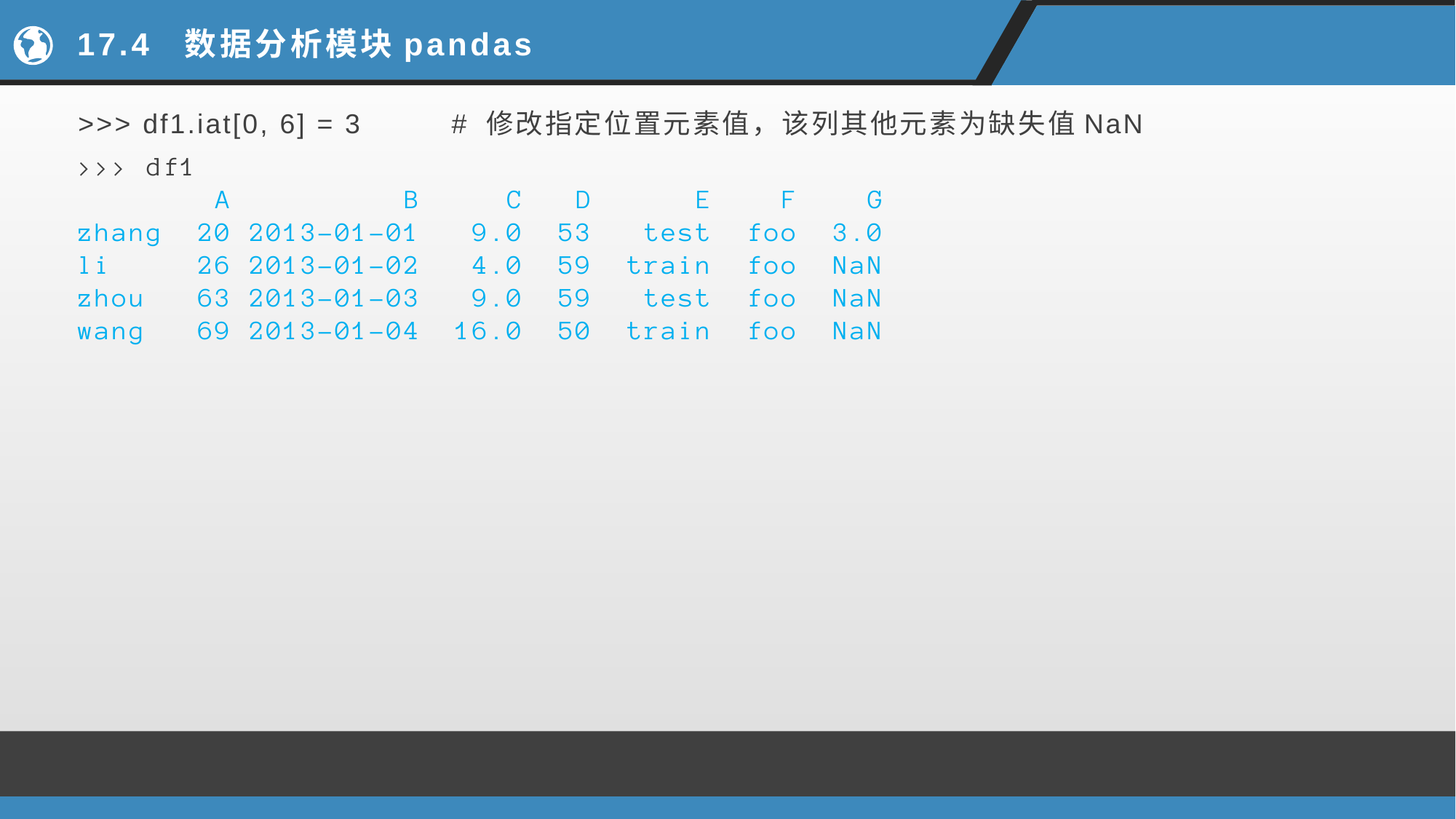

# 17.4  数据分析模块pandas

>>> df1.iat[0, 6] = 3         # 修改指定位置元素值，该列其他元素为缺失值NaN
>>> df1
        A          B     C   D      E    F    G
zhang  20 2013-01-01   9.0  53   test  foo  3.0
li     26 2013-01-02   4.0  59  train  foo  NaN
zhou   63 2013-01-03   9.0  59   test  foo  NaN
wang   69 2013-01-04  16.0  50  train  foo  NaN